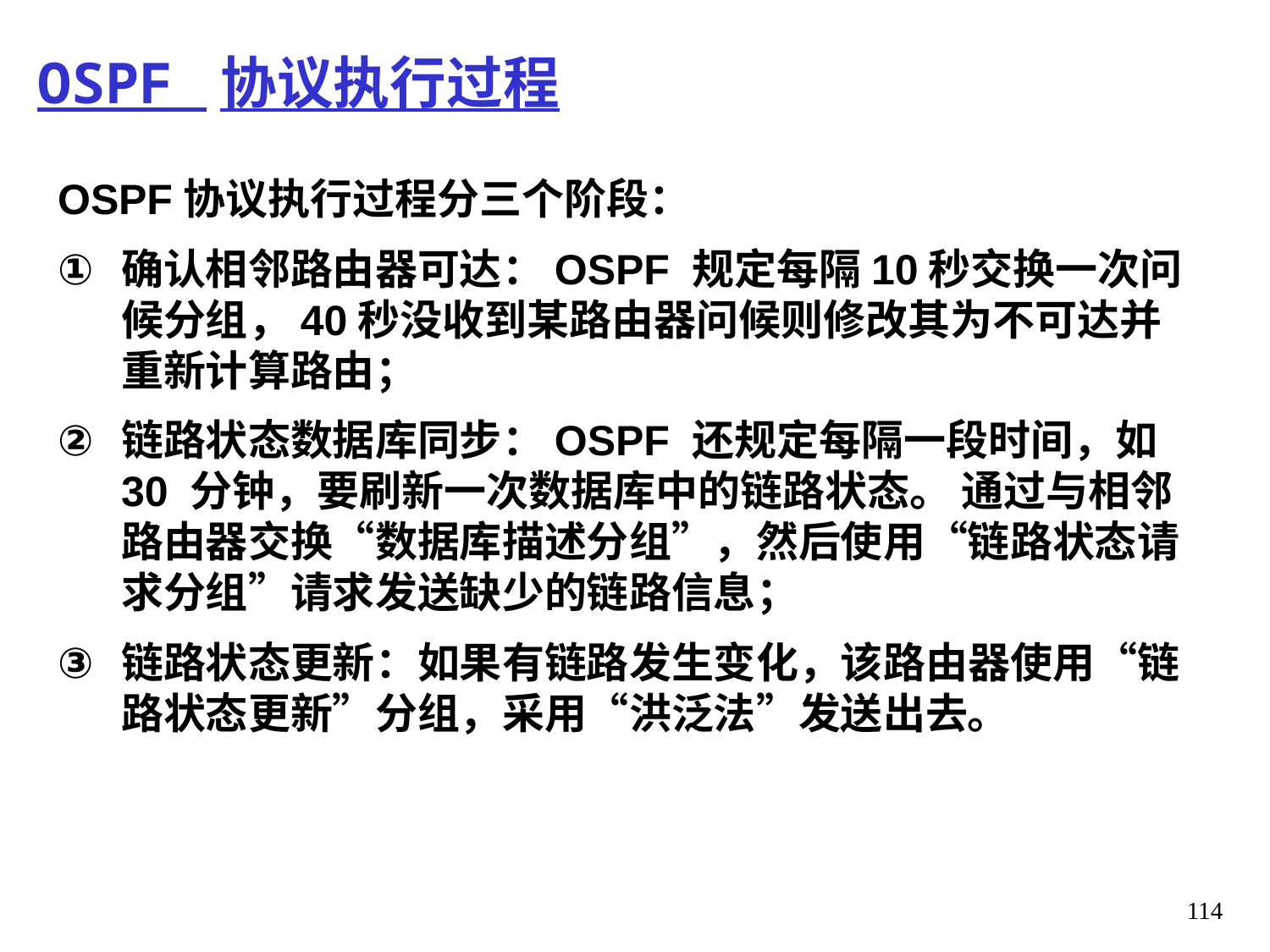

# OSPF 协议执行过程
OSPF协议执行过程分三个阶段：
确认相邻路由器可达：OSPF 规定每隔10秒交换一次问候分组，40秒没收到某路由器问候则修改其为不可达并重新计算路由；
链路状态数据库同步：OSPF 还规定每隔一段时间，如 30 分钟，要刷新一次数据库中的链路状态。 通过与相邻路由器交换“数据库描述分组”，然后使用“链路状态请求分组”请求发送缺少的链路信息；
链路状态更新：如果有链路发生变化，该路由器使用“链路状态更新”分组，采用“洪泛法”发送出去。

114